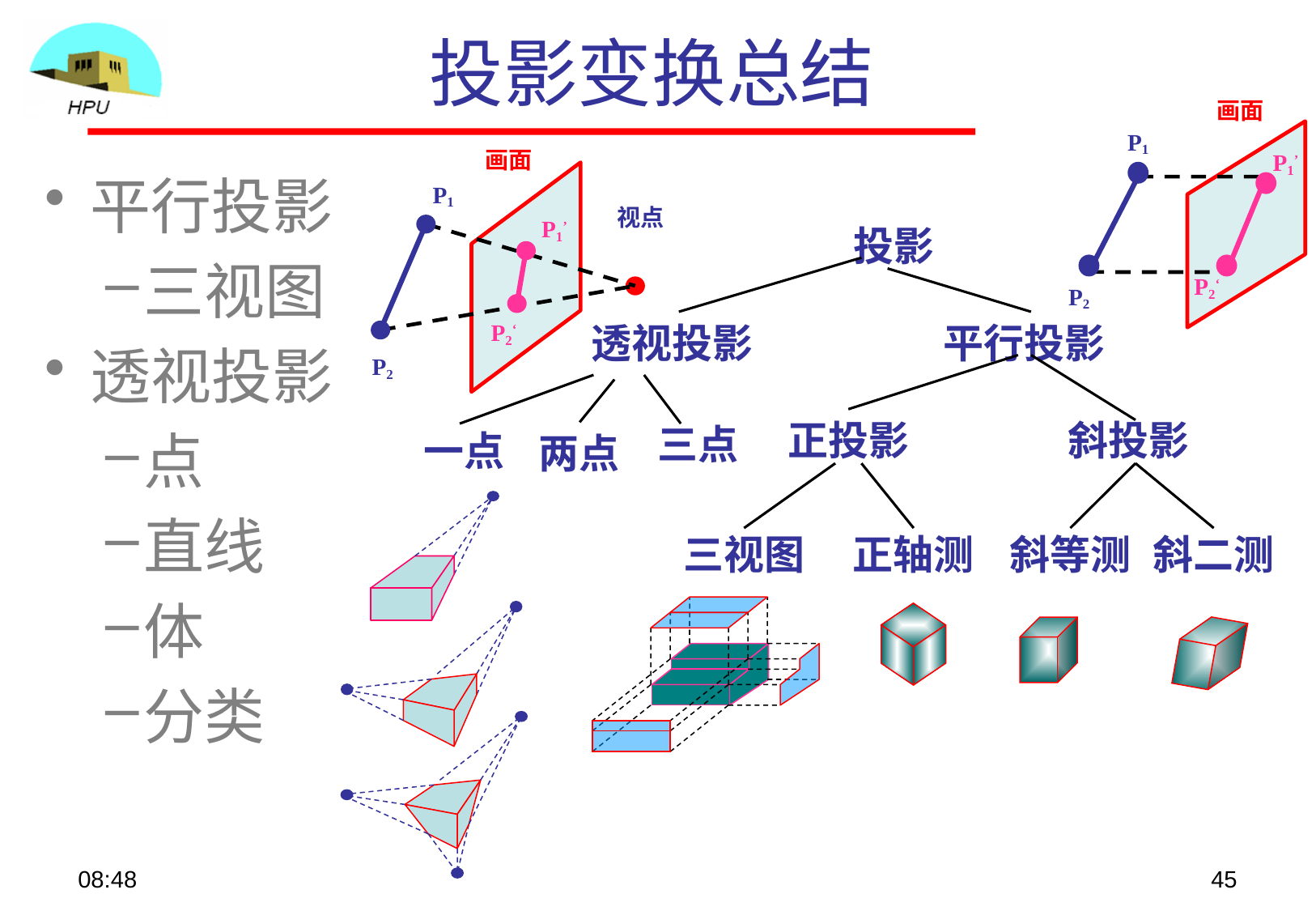

# 投影变换总结
画面

P1
P1’
P2‘
P2
画面

P1
视点
P1’
P2‘
P2
平行投影
三视图
透视投影
点
直线
体
分类
投影

透视投影
平行投影

正投影
斜投影

三点
一点
两点

三视图
正轴测

斜等测
斜二测

08:48
45